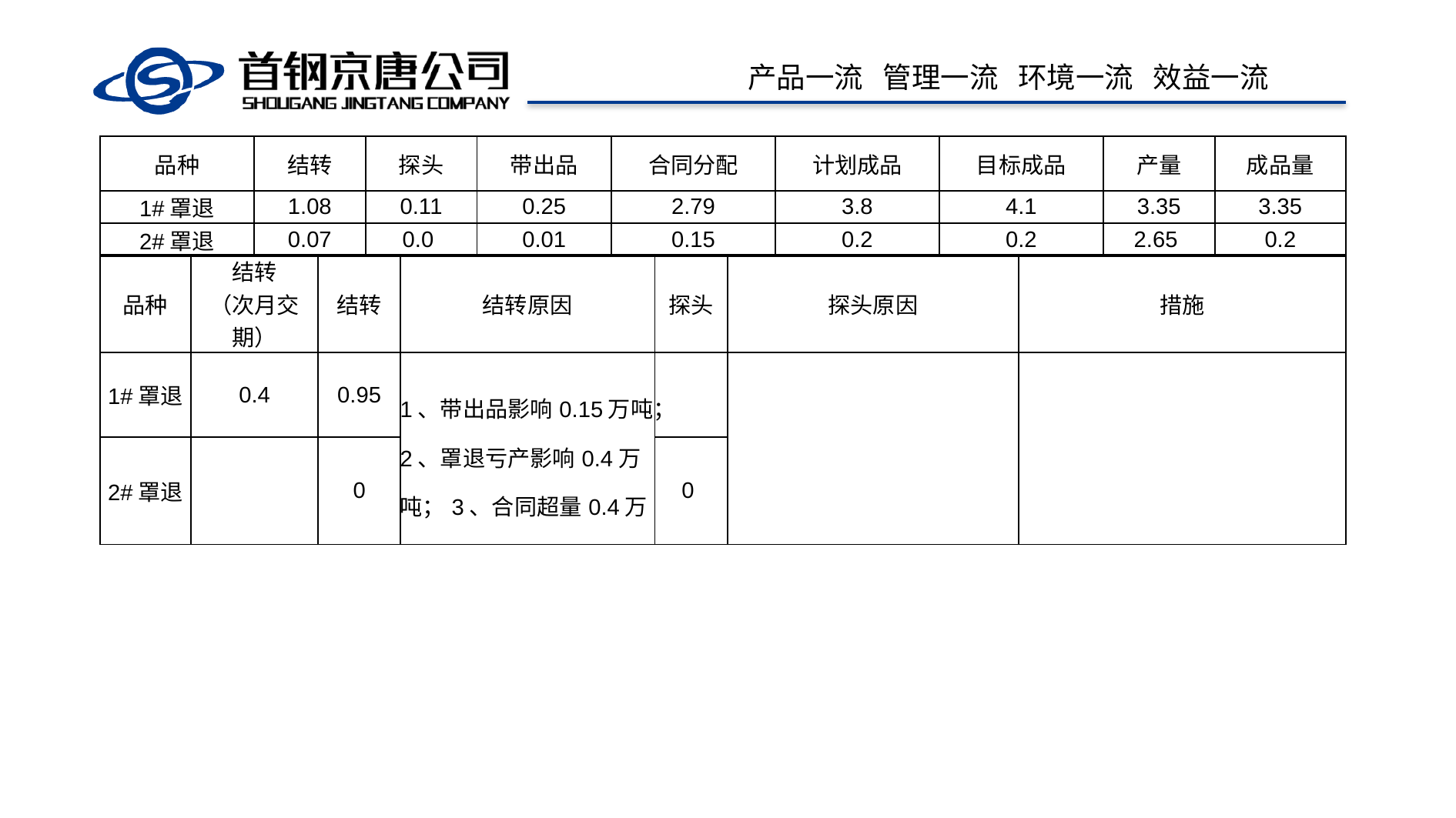

| 品种 | 结转 | 探头 | 带出品 | 合同分配 | 计划成品 | 目标成品 | 产量 | 成品量 |
| --- | --- | --- | --- | --- | --- | --- | --- | --- |
| 1#罩退 | 1.08 | 0.11 | 0.25 | 2.79 | 3.8 | 4.1 | 3.35 | 3.35 |
| 2#罩退 | 0.07 | 0.0 | 0.01 | 0.15 | 0.2 | 0.2 | 2.65 | 0.2 |
| 品种 | 结转 （次月交期） | 结转 | 结转原因 | 探头 | 探头原因 | 措施 |
| --- | --- | --- | --- | --- | --- | --- |
| 1#罩退 | 0.4 | 0.95 | 1、带出品影响0.15万吨；2、罩退亏产影响0.4万吨；3、合同超量0.4万 |  |  |  |
| 2#罩退 |  | 0 |  | 0 |  |  |